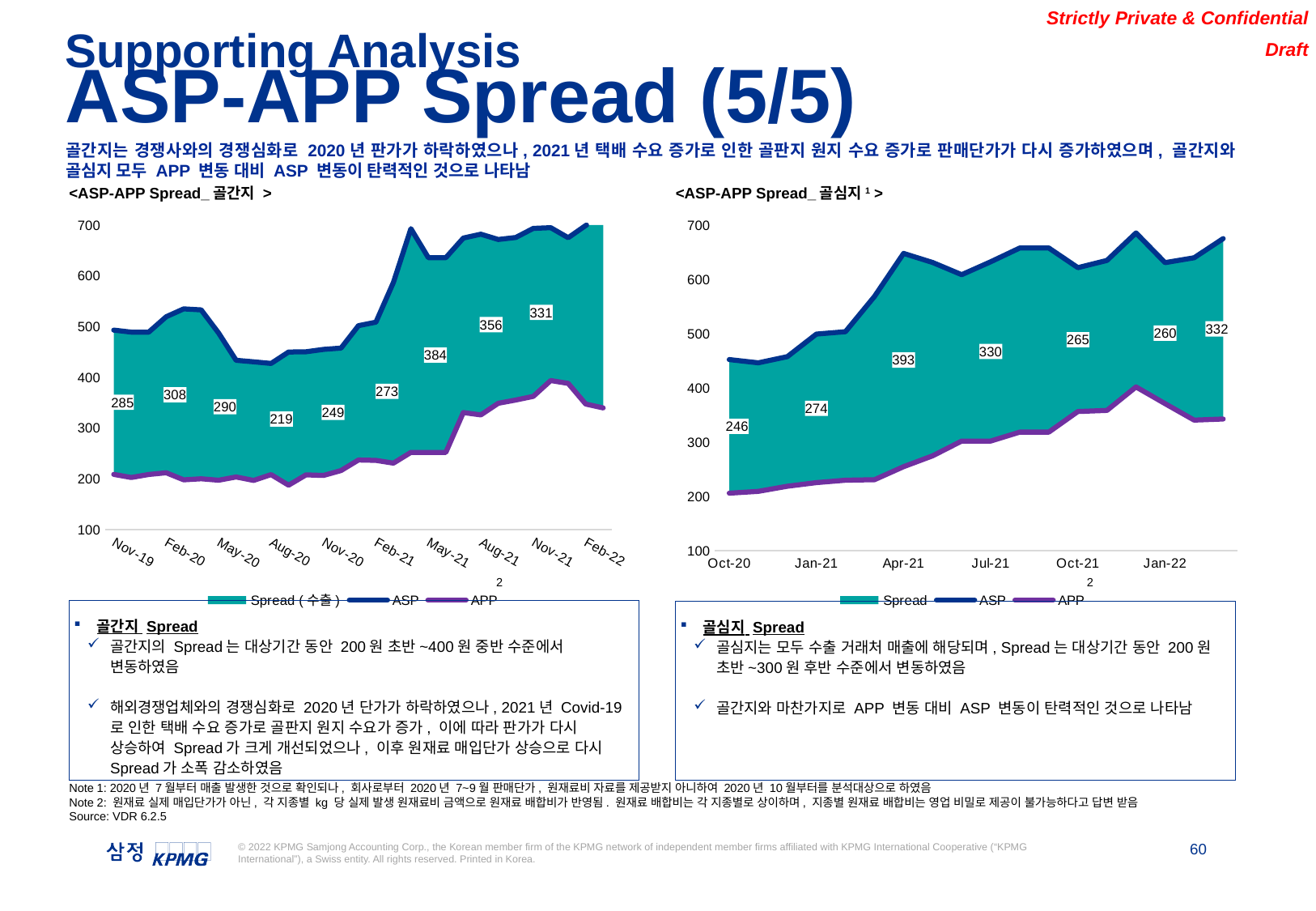

Supporting Analysis
ASP-APP Spread (5/5)
골간지는 경쟁사와의 경쟁심화로 2020년 판가가 하락하였으나, 2021년 택배 수요 증가로 인한 골판지 원지 수요 증가로 판매단가가 다시 증가하였으며, 골간지와 골심지 모두 APP 변동 대비 ASP 변동이 탄력적인 것으로 나타남
<ASP-APP Spread_골간지 >
<ASP-APP Spread_골심지1 >

### Chart

| Category | APP (복사) | Spread (수출) | ASP | APP |
|---|---|---|---|---|
| 43799 | 208.3581578813936 | 284.5658564141332 | 492.9240142955268 | 208.3581578813936 |
| 43830 | 202.21277590996695 | 286.73686937969387 | 488.9496452896608 | 202.21277590996695 |
| 43861 | 208.15987176486132 | 280.78977352479944 | 488.9496452896608 | 208.15987176486132 |
| 43890 | 211.59008129606337 | 307.7603450728828 | 519.3504263689462 | 211.59008129606337 |
| 43921 | 197.62367331340417 | 337.1949111325779 | 534.8185844459821 | 197.62367331340417 |
| 43951 | 199.69660014972808 | 333.1197719351601 | 532.8163720848881 | 199.69660014972808 |
| 43982 | 196.8561413350853 | 290.1954296864849 | 487.05157102157017 | 196.8561413350853 |
| 44012 | 203.24631592848644 | 230.19969486878486 | 433.4460107972713 | 203.24631592848644 |
| 44043 | 196.4787606413178 | 233.91490646684602 | 430.3936671081638 | 196.4787606413178 |
| 44074 | 207.9102475703791 | 219.29997732508946 | 427.21022489546857 | 207.9102475703791 |
| 44104 | 187.11139172226135 | 262.64626794784886 | 449.75765967011023 | 187.11139172226135 |
| 44135 | 207.41067822967085 | 242.78882831410067 | 450.1995065437715 | 207.41067822967085 |
| 44165 | 206.27418205442598 | 248.67854338784355 | 454.9527254422695 | 206.27418205442598 |
| 44196 | 215.90310874737133 | 241.60287634138024 | 457.5059850887516 | 215.90310874737133 |
| 44227 | 236.786528391413 | 264.91143591454716 | 501.6979643059601 | 236.786528391413 |
| 44255 | 235.96317579535824 | 272.63987824852927 | 508.6030540438875 | 235.96317579535824 |
| 44286 | 230.53434701819145 | 356.3890598849186 | 586.92340690311 | 230.53434701819145 |
| 44316 | 251.71207730116913 | 441.1853197505404 | 692.8973970517095 | 251.71207730116913 |
| 44347 | 251.71207730116913 | 384.07186171983795 | 635.7839390210071 | 251.71207730116913 |
| 44377 | 251.71207730116913 | 384.07186171983795 | 635.7839390210071 | 251.71207730116913 |
| 44408 | 330.31121986467616 | 344.11266832376117 | 674.4238881884373 | 330.31121986467616 |
| 44439 | 325.6890247564069 | 356.3900134038485 | 682.0790381602554 | 325.6890247564069 |
| 44469 | 348.65785017068094 | 322.96172849169966 | 671.6195786623806 | 348.65785017068094 |
| 44500 | 355.05269125968005 | 320.51821606421026 | 675.5709073238903 | 355.05269125968005 |
| 44530 | 362.22966291452684 | 331.23245843236015 | 693.462121346887 | 362.22966291452684 |
| 44561 | 393.44385951654937 | 301.42362785257734 | 694.8674873691267 | 393.44385951654937 |
| 44592 | 387.8676838096206 | 287.1699605962744 | 675.037644405895 | 387.8676838096206 |
| 44620 | 347.11046829021575 | 352.0345599707405 | 699.1450282609562 | 347.11046829021575 |
| 44651 | 339.5570602026106 | 376.082291489594 | 715.6393516922046 | 339.5570602026106 |

### Chart

| Category | APP (복사) | Spread | ASP | APP |
|---|---|---|---|---|
| 44135 | 206.13032324541794 | 246.21061378927024 | 452.3409370346882 | 206.13032324541794 |
| 44165 | 209.48741859740383 | 236.81327787935507 | 446.3006964767589 | 209.48741859740383 |
| 44196 | 218.8969028887958 | 238.82511758657273 | 457.72202047536854 | 218.8969028887958 |
| 44227 | 225.55980964687302 | 273.6873780125132 | 499.2471876593862 | 225.55980964687302 |
| 44255 | 229.97515976862476 | 273.7238827474257 | 503.69904251605044 | 229.97515976862476 |
| 44286 | 230.94096245631292 | 337.73734075109235 | 568.6783032074053 | 230.94096245631292 |
| 44316 | 254.89464798715247 | 393.02815745605426 | 647.9228054432067 | 254.89464798715247 |
| 44347 | 274.9354527853163 | 356.20850408886196 | 631.1439568741782 | 274.9354527853163 |
| 44377 | 302.16023799456667 | 306.5243542982053 | 608.684592292772 | 302.16023799456667 |
| 44408 | 302.16023799456667 | 330.3597647477265 | 632.5200027422932 | 302.16023799456667 |
| 44439 | 318.56328772582015 | 339.3227125946752 | 657.8860003204953 | 318.56328772582015 |
| 44469 | 318.56328772582015 | 339.3227125946752 | 657.8860003204953 | 318.56328772582015 |
| 44500 | 356.56461520304805 | 265.0569138933715 | 621.6215290964195 | 356.56461520304805 |
| 44530 | 358.6745896687863 | 276.2892663975747 | 634.963856066361 | 358.6745896687863 |
| 44561 | 401.9455423448651 | 283.6206412849474 | 685.5661836298125 | 401.9455423448651 |
| 44592 | 371.10514360591765 | 259.8068682325162 | 630.9120118384338 | 371.10514360591765 |
| 44620 | 340.6742417127809 | 299.1857505813479 | 639.8599922941288 | 340.6742417127809 |
| 44651 | 342.75085469206635 | 332.4397821700171 | 675.1906368620835 | 342.75085469206635 |
2
2
골간지 Spread
골간지의 Spread는 대상기간 동안 200원 초반~400원 중반 수준에서 변동하였음

해외경쟁업체와의 경쟁심화로 2020년 단가가 하락하였으나, 2021년 Covid-19로 인한 택배 수요 증가로 골판지 원지 수요가 증가, 이에 따라 판가가 다시 상승하여 Spread가 크게 개선되었으나, 이후 원재료 매입단가 상승으로 다시 Spread가 소폭 감소하였음

골심지 Spread
골심지는 모두 수출 거래처 매출에 해당되며, Spread는 대상기간 동안 200원 초반~300원 후반 수준에서 변동하였음

골간지와 마찬가지로 APP 변동 대비 ASP 변동이 탄력적인 것으로 나타남
Note 1: 2020년 7월부터 매출 발생한 것으로 확인되나, 회사로부터 2020년 7~9월 판매단가, 원재료비 자료를 제공받지 아니하여 2020년 10월부터를 분석대상으로 하였음
Note 2: 원재료 실제 매입단가가 아닌, 각 지종별 kg 당 실제 발생 원재료비 금액으로 원재료 배합비가 반영됨. 원재료 배합비는 각 지종별로 상이하며, 지종별 원재료 배합비는 영업 비밀로 제공이 불가능하다고 답변 받음
Source: VDR 6.2.5